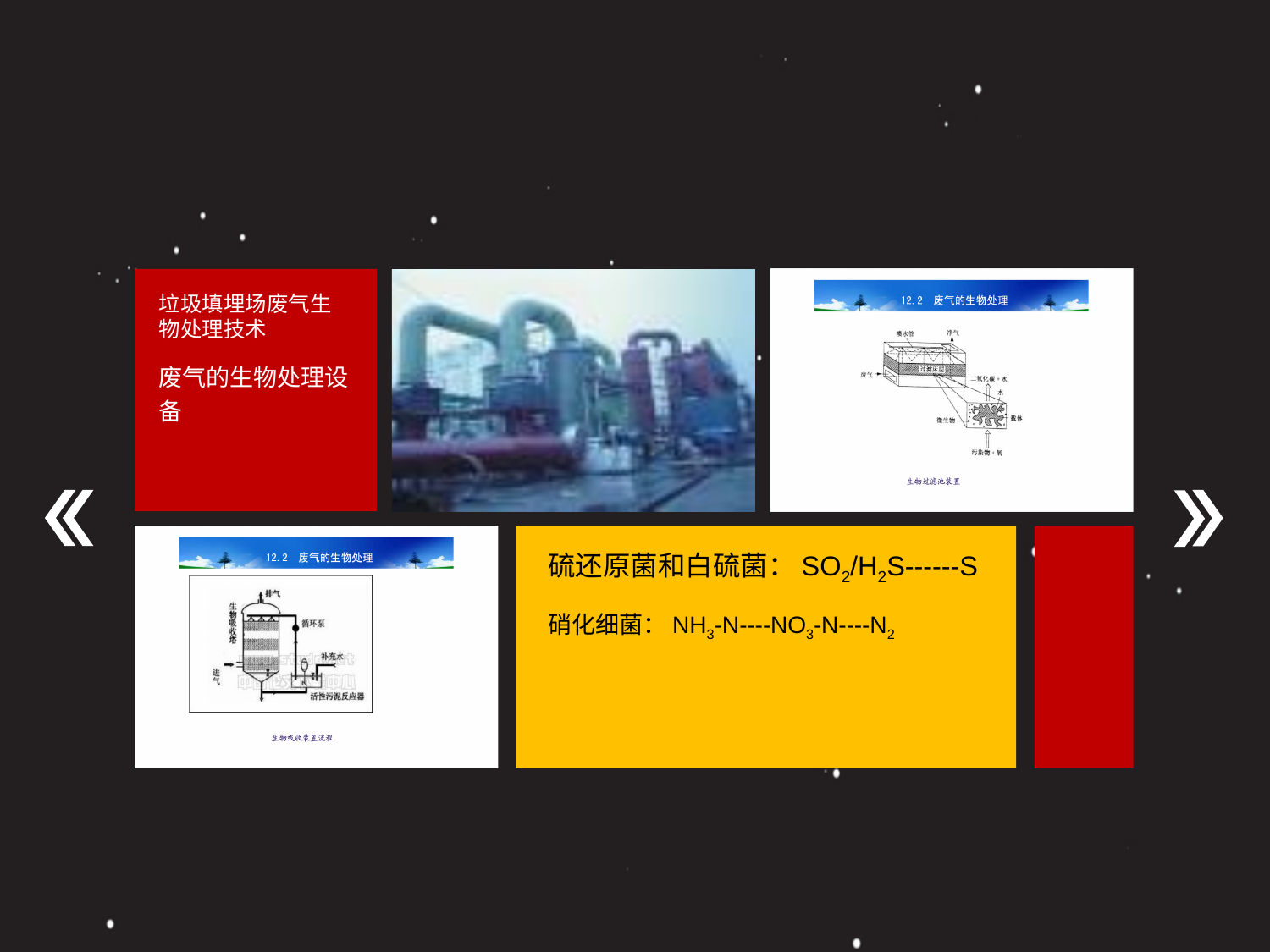

垃圾填埋场废气生物处理技术
废气的生物处理设备

硫还原菌和白硫菌：SO2/H2S------S
硝化细菌：NH3-N----NO3-N----N2